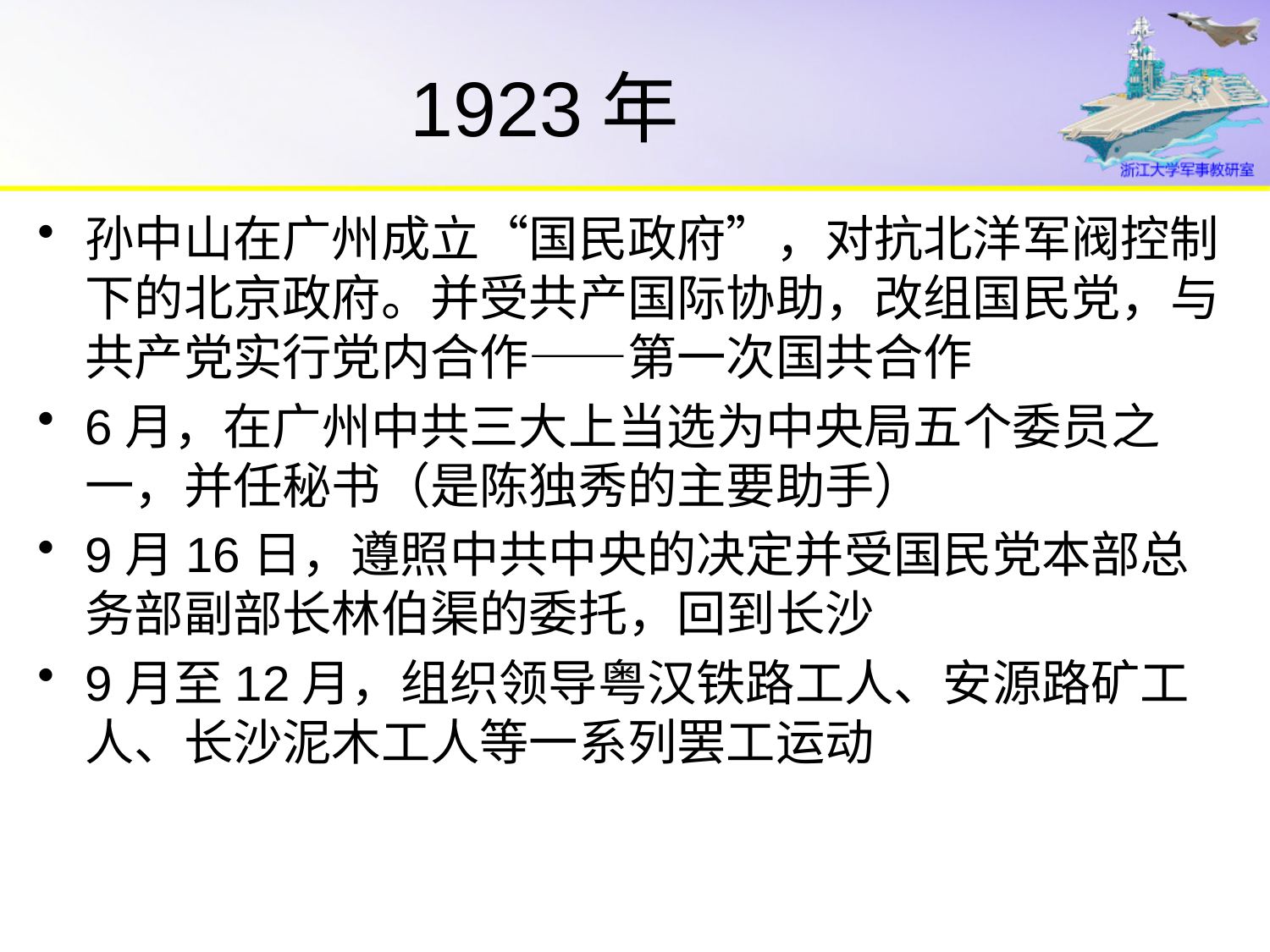

# 1923年
孙中山在广州成立“国民政府”，对抗北洋军阀控制下的北京政府。并受共产国际协助，改组国民党，与共产党实行党内合作——第一次国共合作
6月，在广州中共三大上当选为中央局五个委员之一，并任秘书（是陈独秀的主要助手）
9月16日，遵照中共中央的决定并受国民党本部总务部副部长林伯渠的委托，回到长沙
9月至12月，组织领导粤汉铁路工人、安源路矿工人、长沙泥木工人等一系列罢工运动